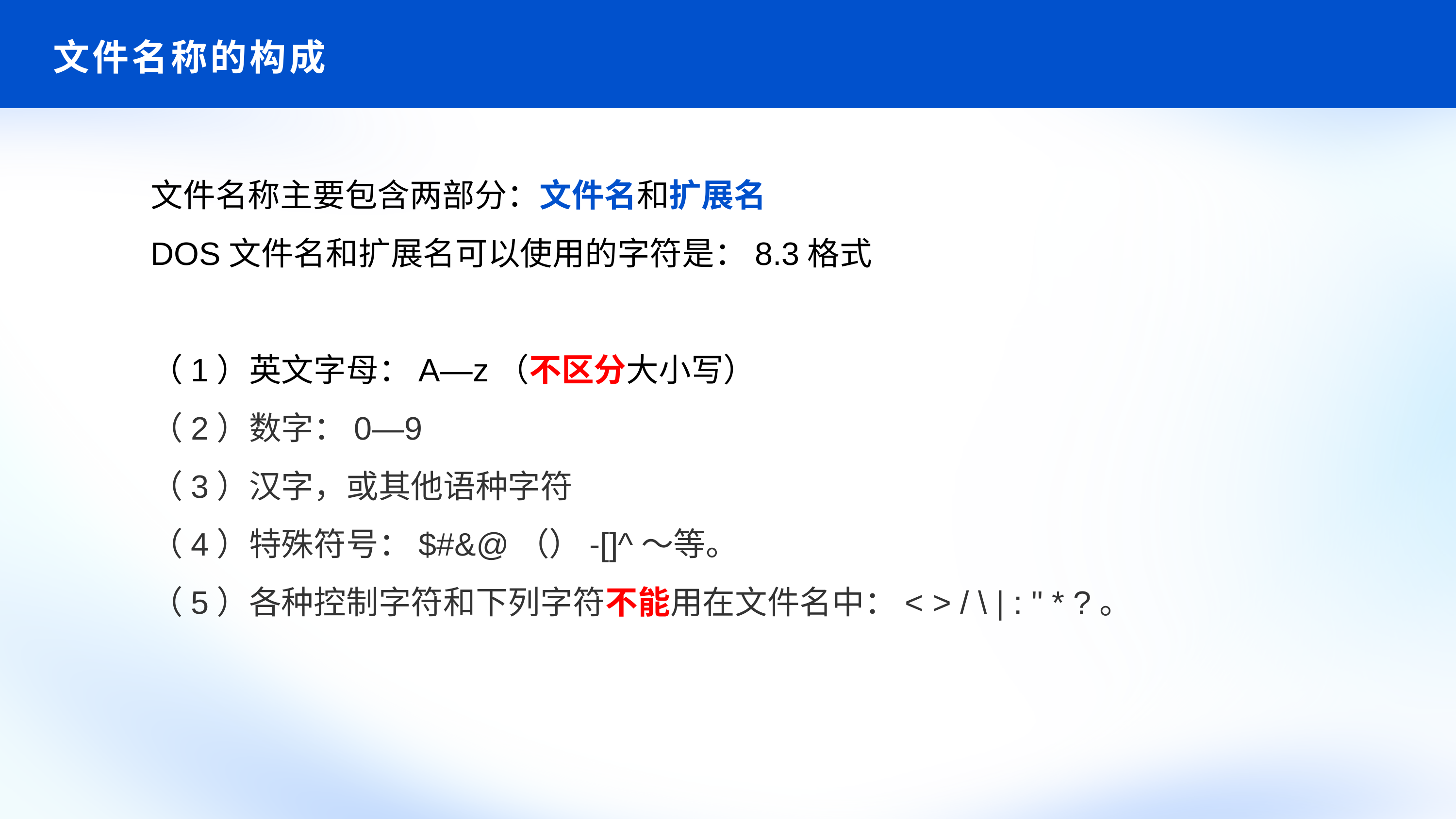

# 文件名称的构成
文件名称主要包含两部分：文件名和扩展名
DOS文件名和扩展名可以使用的字符是：8.3格式

（1）英文字母：A—z（不区分大小写）
（2）数字：0—9
（3）汉字，或其他语种字符
（4）特殊符号：$#&@（）-[]^～等。
（5）各种控制字符和下列字符不能用在文件名中：< > / \ | : " * ?。